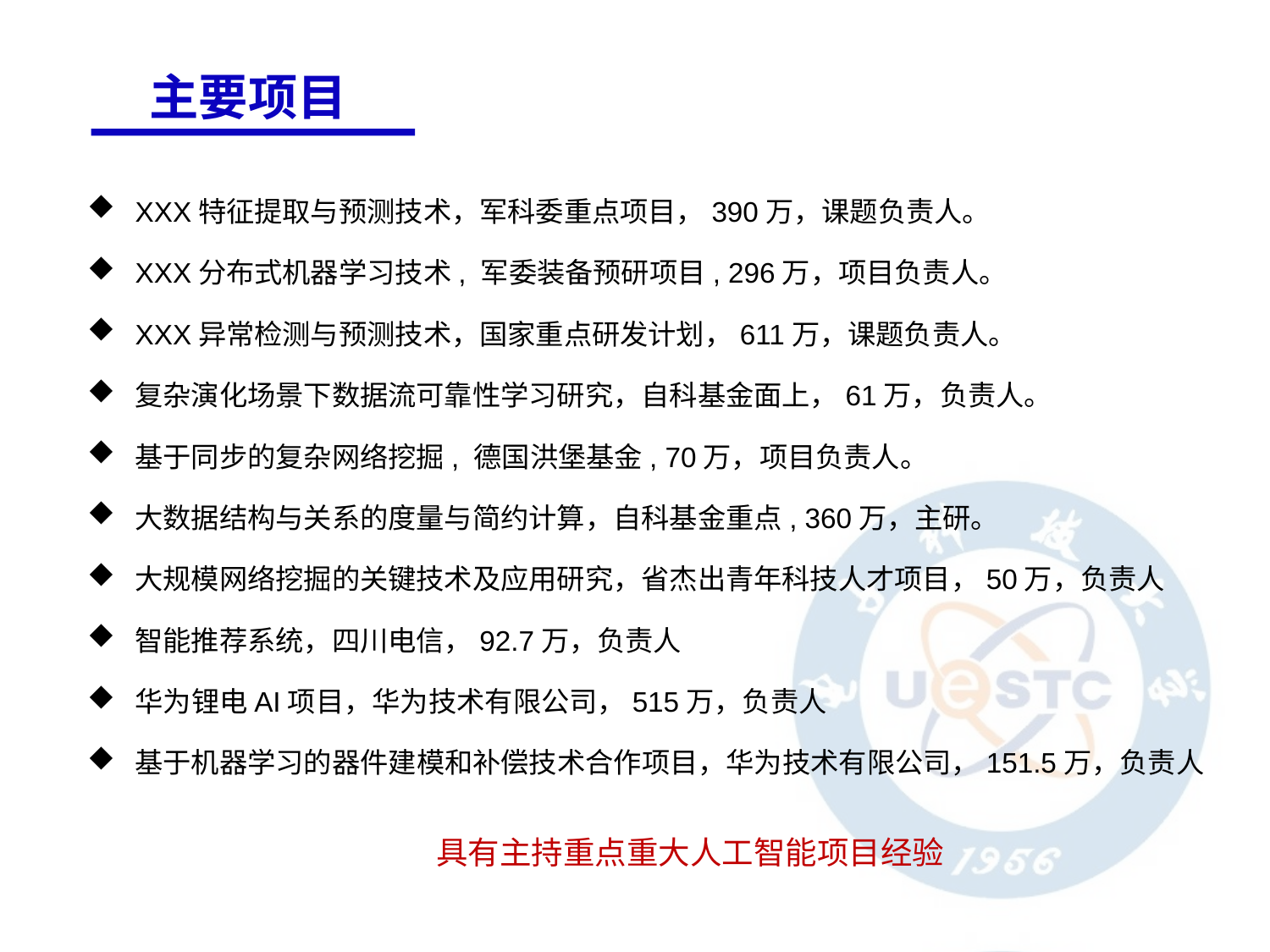

主要项目

XXX特征提取与预测技术，军科委重点项目，390万，课题负责人。
XXX分布式机器学习技术, 军委装备预研项目, 296万，项目负责人。
XXX异常检测与预测技术，国家重点研发计划，611万，课题负责人。
复杂演化场景下数据流可靠性学习研究，自科基金面上，61万，负责人。
基于同步的复杂网络挖掘, 德国洪堡基金, 70万，项目负责人。
大数据结构与关系的度量与简约计算，自科基金重点, 360万，主研。
大规模网络挖掘的关键技术及应用研究，省杰出青年科技人才项目，50万，负责人
智能推荐系统，四川电信，92.7万，负责人
华为锂电AI项目，华为技术有限公司，515万，负责人
基于机器学习的器件建模和补偿技术合作项目，华为技术有限公司，151.5万，负责人
具有主持重点重大人工智能项目经验